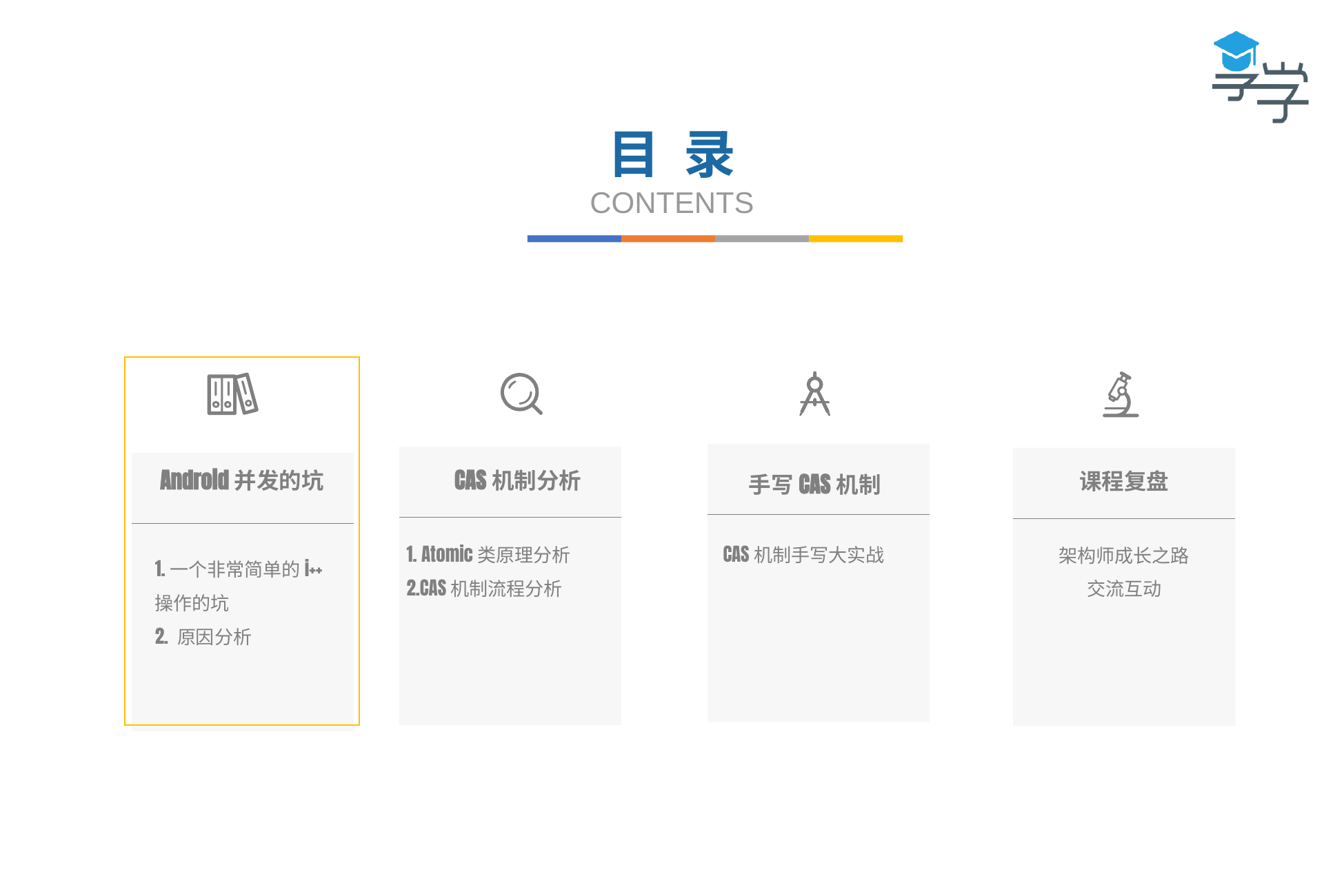

目  录
CONTENTS

Android并发的坑
CAS机制分析
课程复盘
手写CAS机制
1. Atomic类原理分析
2.CAS机制流程分析

CAS机制手写大实战
架构师成长之路
交流互动
1.一个非常简单的i++
操作的坑
2. 原因分析